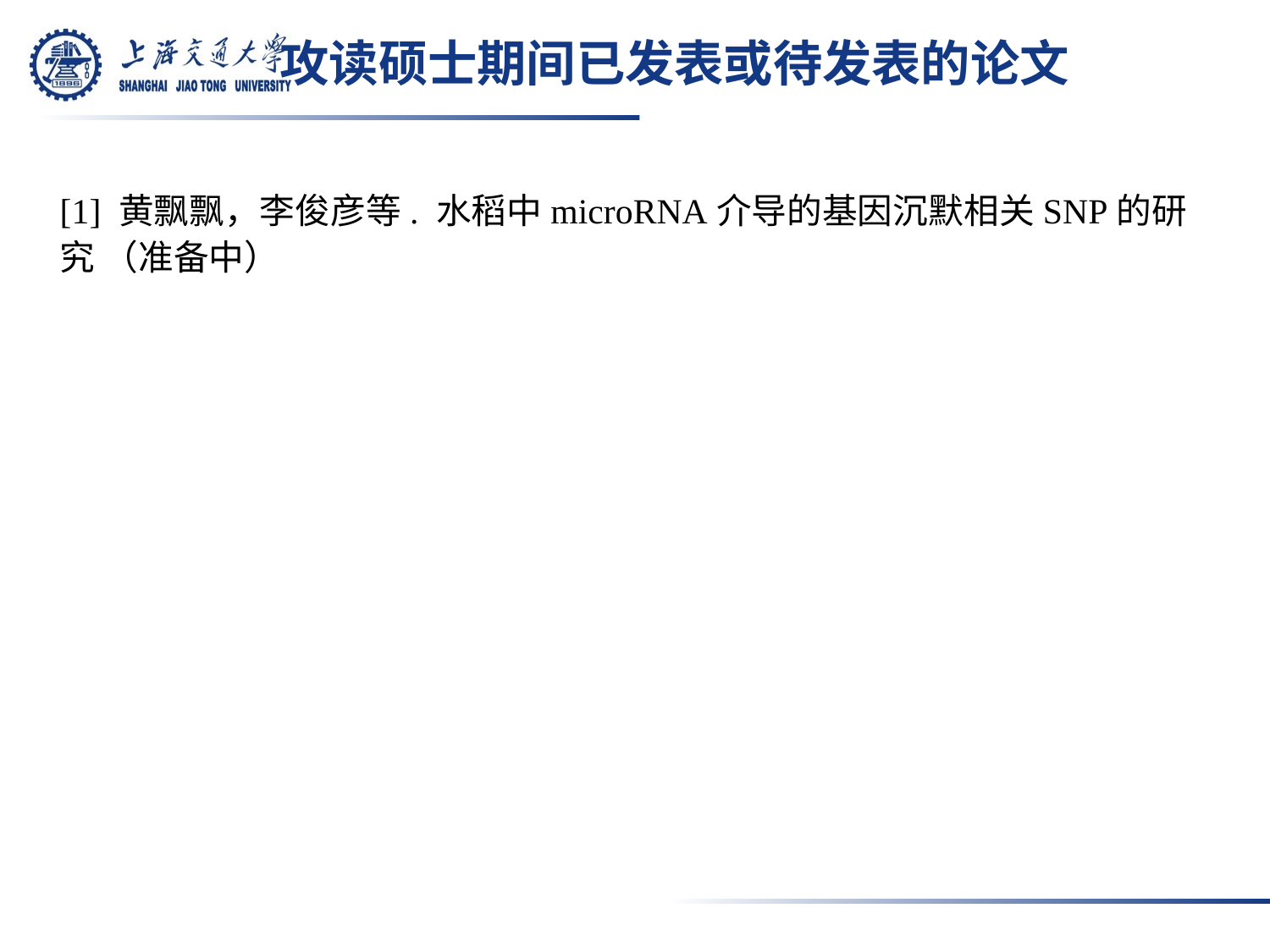

# 攻读硕士期间已发表或待发表的论文
[1] 黄飘飘，李俊彦等. 水稻中microRNA介导的基因沉默相关SNP的研究 （准备中）